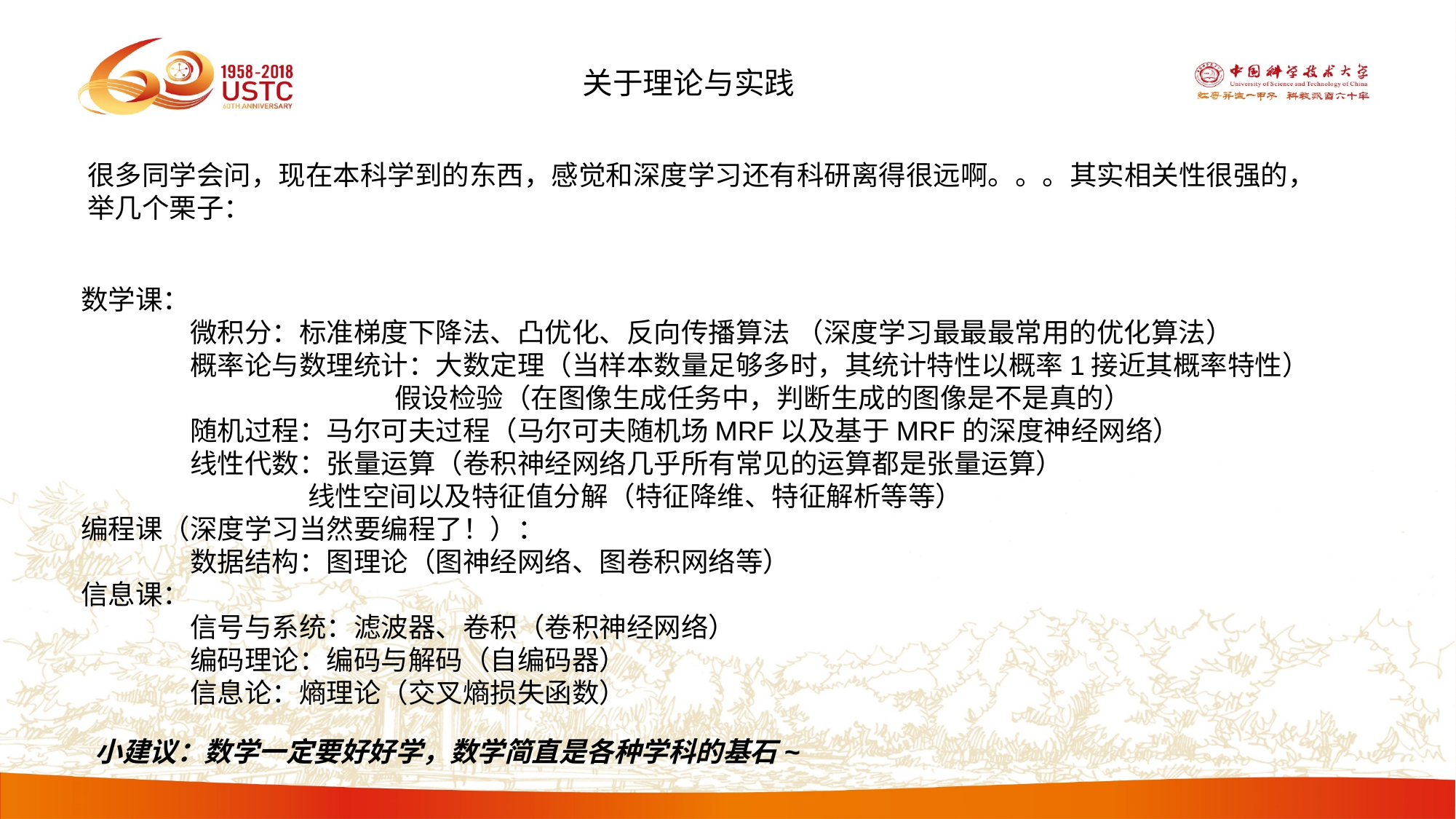

关于理论与实践
很多同学会问，现在本科学到的东西，感觉和深度学习还有科研离得很远啊。。。其实相关性很强的，
举几个栗子：
数学课：
	微积分：标准梯度下降法、凸优化、反向传播算法 （深度学习最最最常用的优化算法）
	概率论与数理统计：大数定理（当样本数量足够多时，其统计特性以概率1接近其概率特性）
	                                假设检验（在图像生成任务中，判断生成的图像是不是真的）
	随机过程：马尔可夫过程（马尔可夫随机场MRF以及基于MRF的深度神经网络）
	线性代数：张量运算（卷积神经网络几乎所有常见的运算都是张量运算）
	                  线性空间以及特征值分解（特征降维、特征解析等等）
编程课（深度学习当然要编程了！）：
	数据结构：图理论（图神经网络、图卷积网络等）
信息课：
	信号与系统：滤波器、卷积（卷积神经网络）
	编码理论：编码与解码（自编码器）
	信息论：熵理论（交叉熵损失函数）

小建议：数学一定要好好学，数学简直是各种学科的基石~